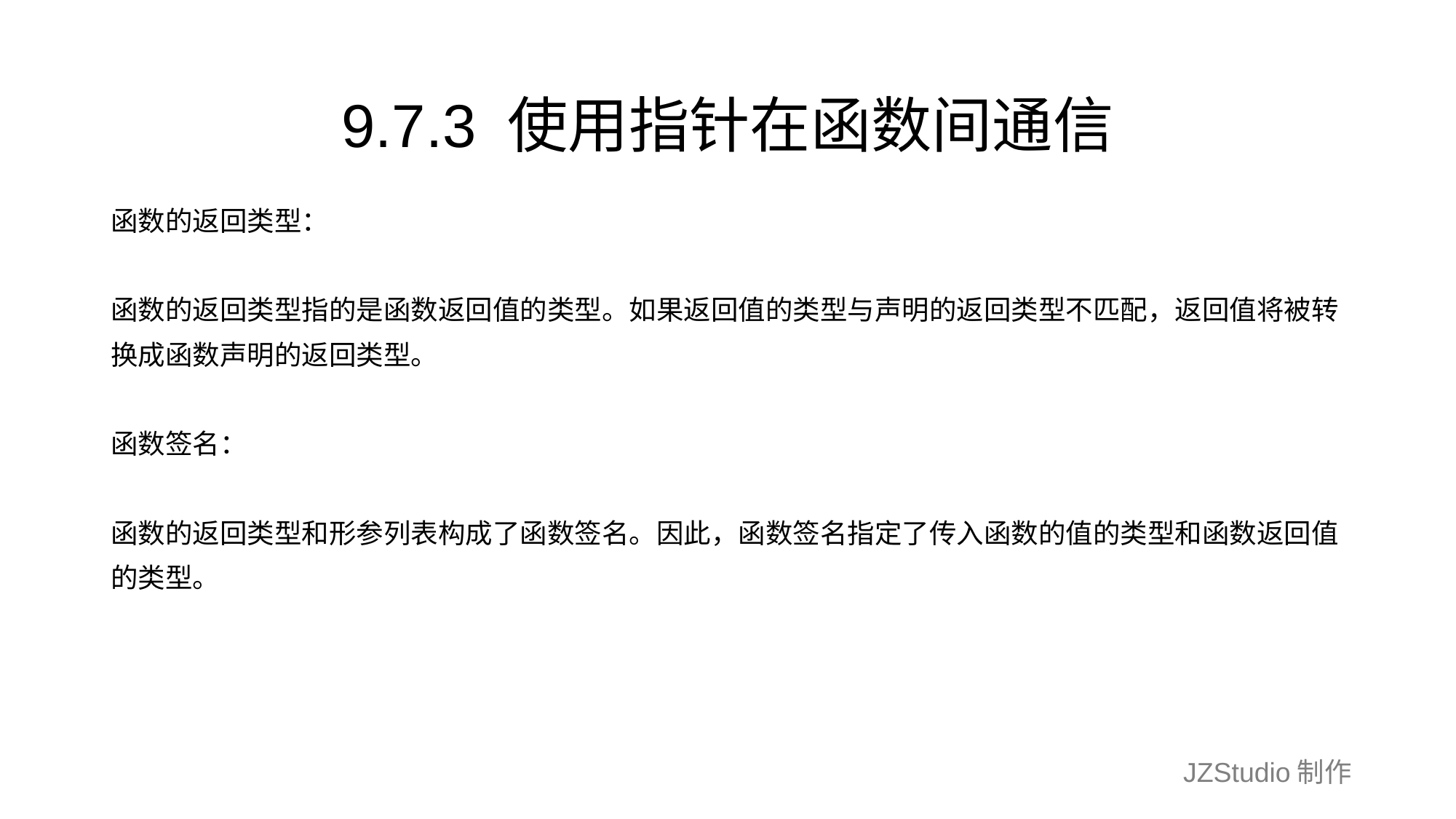

# 9.7.3 使用指针在函数间通信
函数的返回类型：

函数的返回类型指的是函数返回值的类型。如果返回值的类型与声明的返回类型不匹配，返回值将被转
换成函数声明的返回类型。

函数签名：

函数的返回类型和形参列表构成了函数签名。因此，函数签名指定了传入函数的值的类型和函数返回值
的类型。